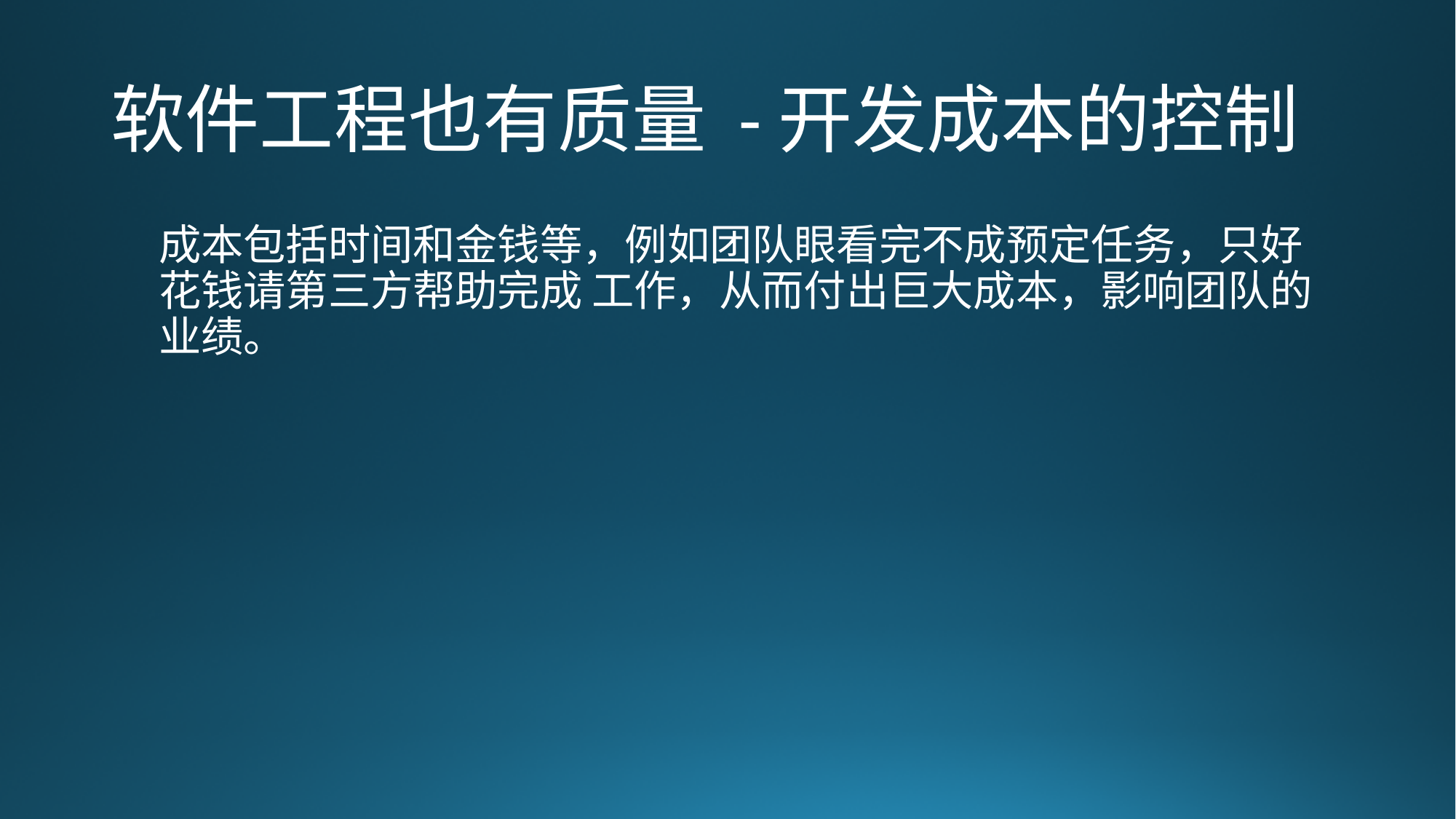

# 软件工程也有质量 -开发成本的控制
成本包括时间和金钱等，例如团队眼看完不成预定任务，只好花钱请第三方帮助完成 工作，从而付出巨大成本，影响团队的业绩。